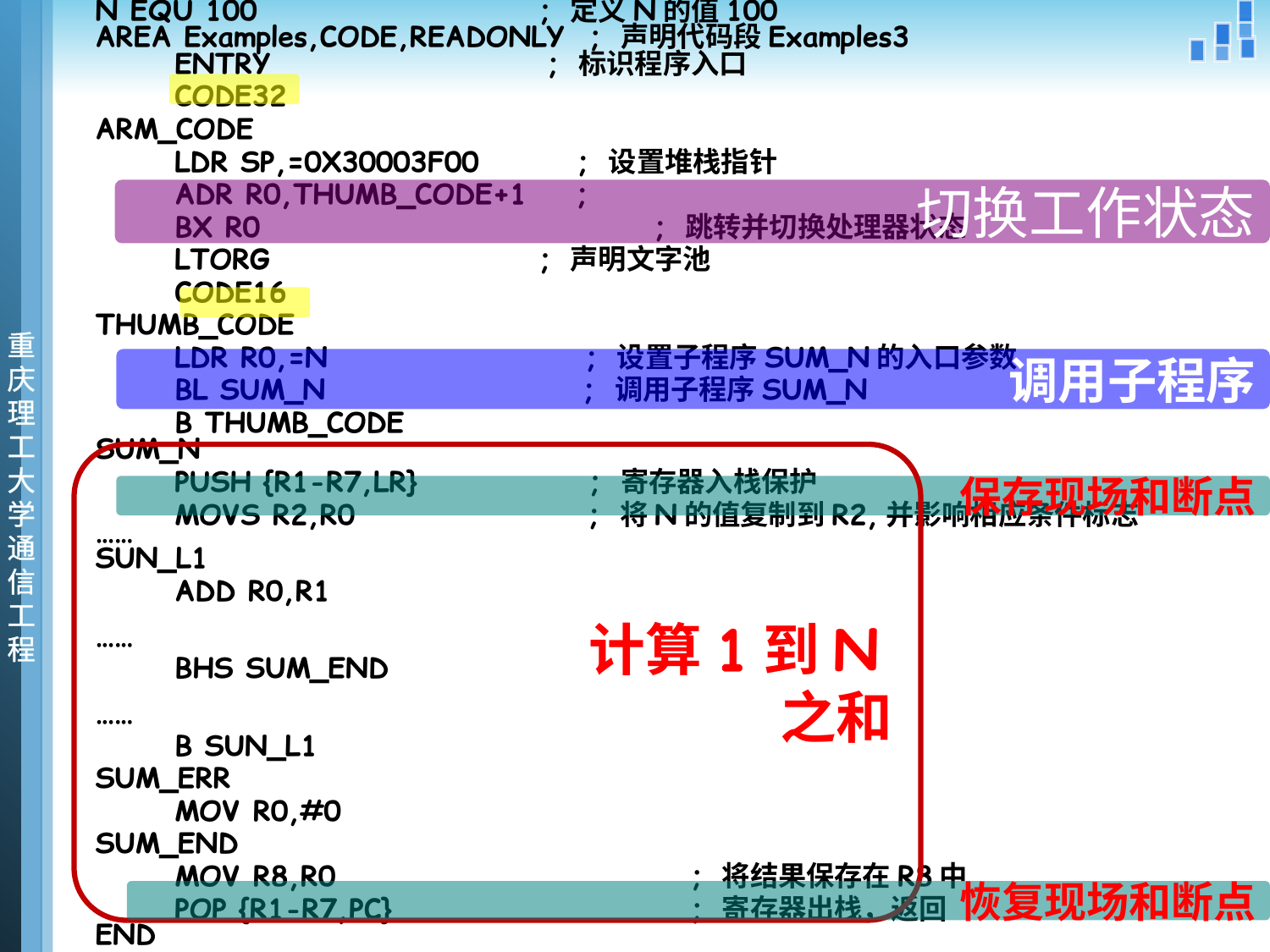

N EQU 100		         ; 定义N的值100
AREA Examples,CODE,READONLY  ; 声明代码段Examples3
  	ENTRY	                    ; 标识程序入口
  	CODE32
ARM_CODE
  	LDR SP,=0X30003F00        ; 设置堆栈指针
  	ADR R0,THUMB_CODE+1    ;
  	BX R0       		        ; 跳转并切换处理器状态
  	LTORG       	         ; 声明文字池
  	CODE16
THUMB_CODE
  	LDR R0,=N                     ; 设置子程序SUM_N的入口参数
  	BL SUM_N                     ; 调用子程序SUM_N
  	B THUMB_CODE
SUM_N
  	PUSH {R1-R7,LR}              ; 寄存器入栈保护
  	MOVS R2,R0                   ; 将N的值复制到R2,并影响相应条件标志
……
SUN_L1
  	ADD R0,R1
……
  	BHS SUM_END
……
  	B SUN_L1
SUM_ERR
  	MOV R0,#0
SUM_END
  	MOV R8,R0		           ; 将结果保存在R8中
  	POP {R1-R7,PC}   	           ; 寄存器出栈，返回
END

                                    切换工作状态

                                    调用子程序
                                  计算1到N之和
                                 保存现场和断点
                                 恢复现场和断点